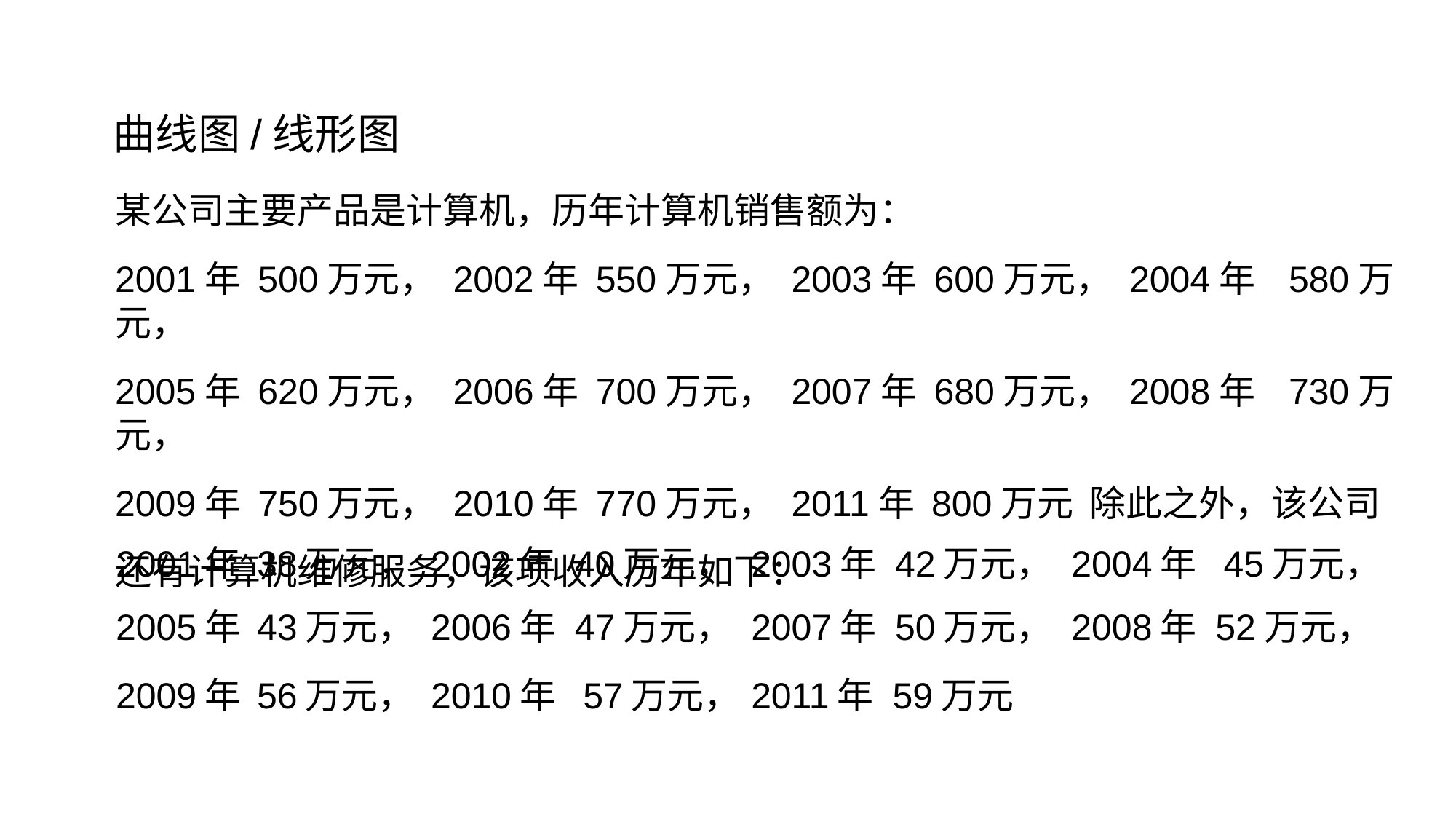

曲线图/线形图
某公司主要产品是计算机，历年计算机销售额为：
2001年 500万元， 2002年 550万元， 2003年 600万元， 2004年   580万元，
2005年 620万元， 2006年 700万元， 2007年 680万元， 2008年   730万元，
2009年 750万元， 2010年 770万元， 2011年 800万元  除此之外，该公司还有计算机维修服务，该项收入历年如下：
| 2001年 | 38万元， | 2002年 40万元， 2003年 42万元， 2004年 45万元， |
| --- | --- | --- |
| 2005年 | 43万元， | 2006年 47万元， 2007年 50万元， 2008年 52万元， |
| 2009年 | 56万元， | 2010年 57万元，2011年 59万元 |